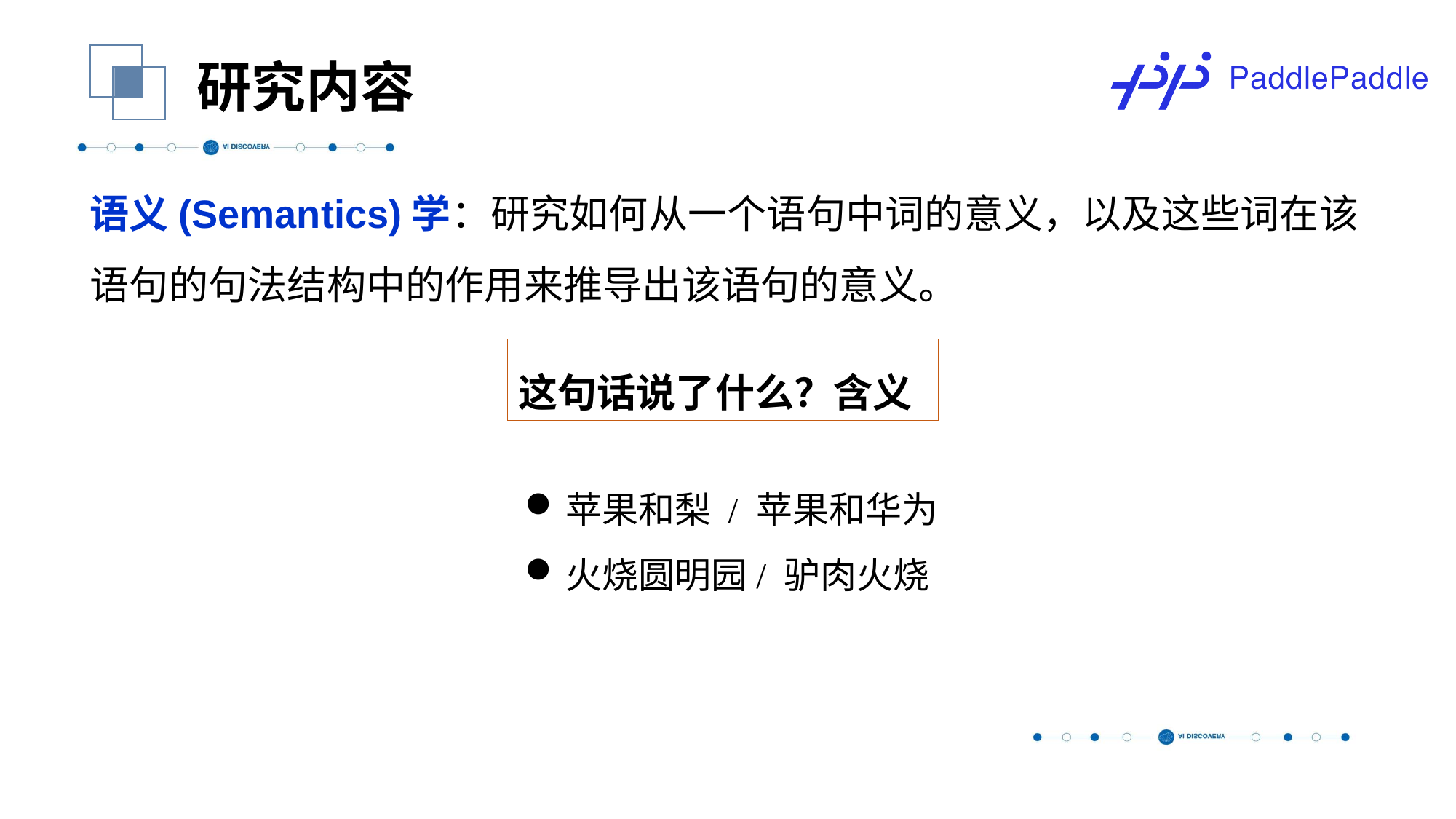

研究内容
语义(Semantics)学：研究如何从一个语句中词的意义，以及这些词在该语句的句法结构中的作用来推导出该语句的意义。
这句话说了什么？含义
苹果和梨 / 苹果和华为
火烧圆明园/ 驴肉火烧